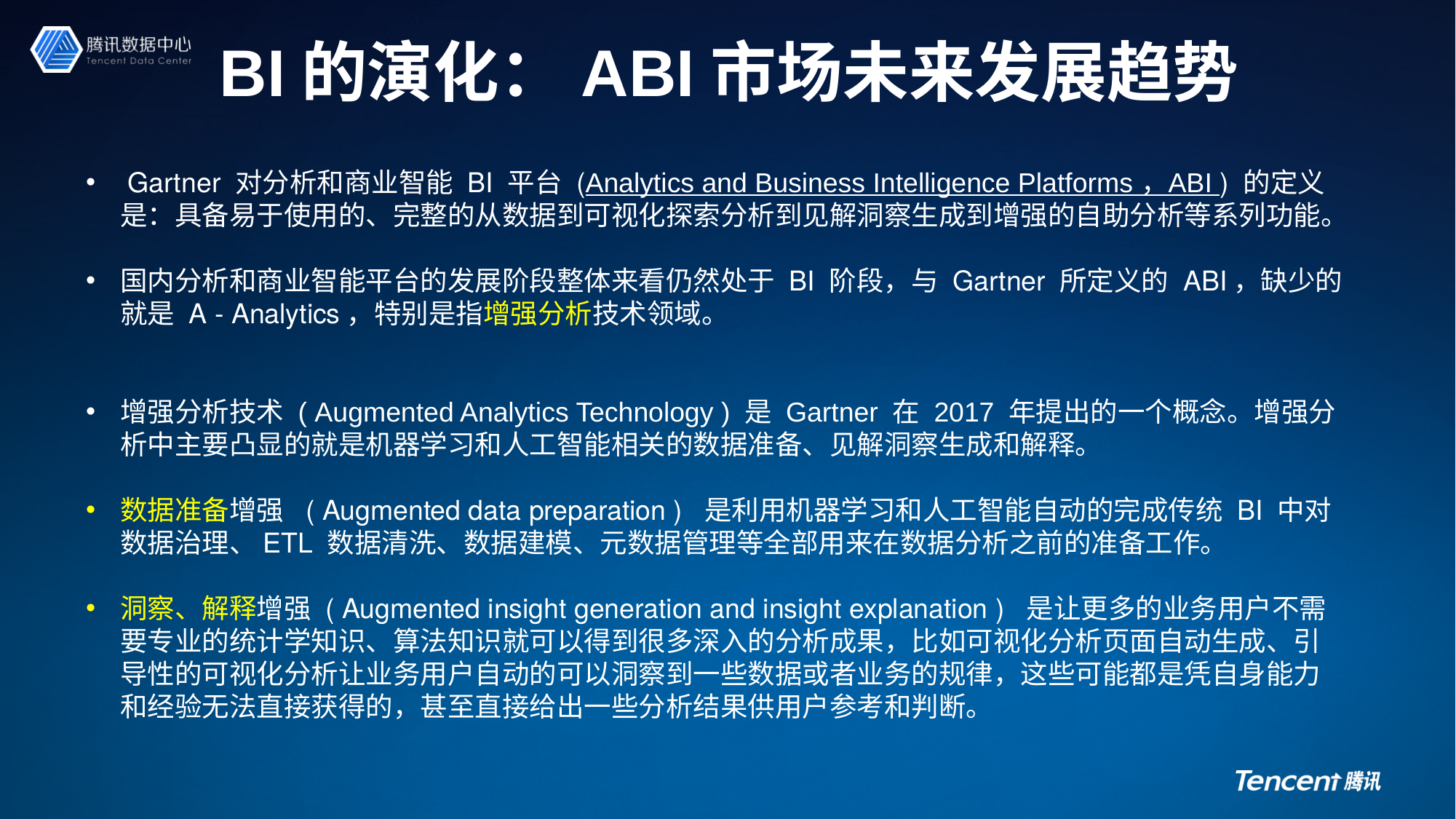

# BI的演化：ABI市场未来发展趋势
 Gartner 对分析和商业智能 BI 平台 (Analytics and Business Intelligence Platforms ，ABI ) 的定义是：具备易于使用的、完整的从数据到可视化探索分析到见解洞察生成到增强的自助分析等系列功能。

国内分析和商业智能平台的发展阶段整体来看仍然处于 BI 阶段，与 Gartner 所定义的 ABI，缺少的就是 A - Analytics，特别是指增强分析技术领域。

增强分析技术 ( Augmented Analytics Technology ) 是 Gartner 在 2017 年提出的一个概念。增强分析中主要凸显的就是机器学习和人工智能相关的数据准备、见解洞察生成和解释。

数据准备增强  ( Augmented data preparation )  是利用机器学习和人工智能自动的完成传统 BI 中对数据治理、ETL 数据清洗、数据建模、元数据管理等全部用来在数据分析之前的准备工作。
洞察、解释增强 ( Augmented insight generation and insight explanation )  是让更多的业务用户不需要专业的统计学知识、算法知识就可以得到很多深入的分析成果，比如可视化分析页面自动生成、引导性的可视化分析让业务用户自动的可以洞察到一些数据或者业务的规律，这些可能都是凭自身能力和经验无法直接获得的，甚至直接给出一些分析结果供用户参考和判断。